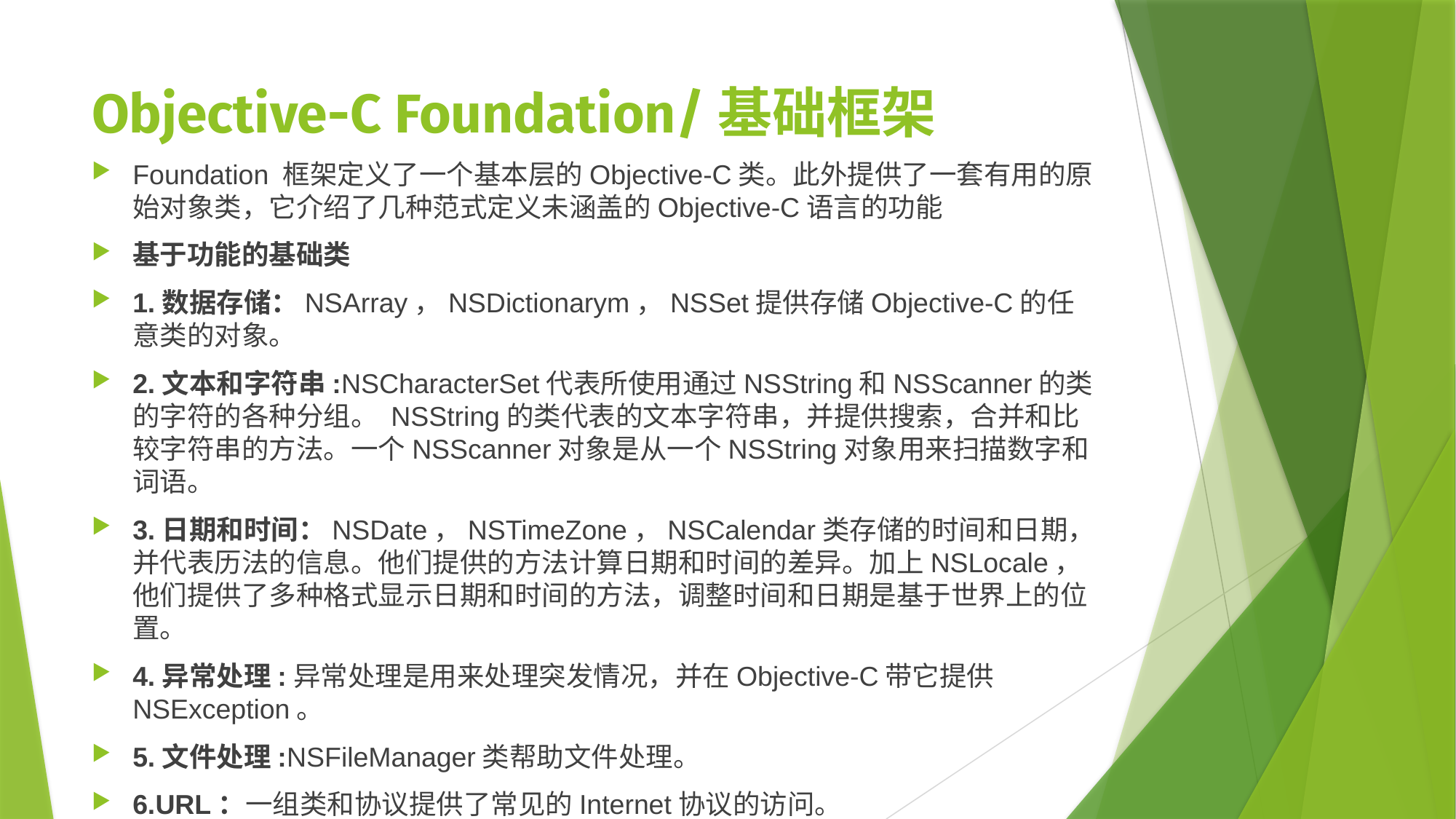

# Objective-C Foundation/基础框架
Foundation 框架定义了一个基本层的Objective-C类。此外提供了一套有用的原始对象类，它介绍了几种范式定义未涵盖的Objective-C语言的功能
基于功能的基础类
1.数据存储：NSArray，NSDictionarym，NSSet提供存储Objective-C的任意类的对象。
2.文本和字符串:NSCharacterSet代表所使用通过NSString和NSScanner的类的字符的各种分组。 NSString的类代表的文本字符串，并提供搜索，合并和比较字符串的方法。一个NSScanner对象是从一个NSString对象用来扫描数字和词语。
3.日期和时间：NSDate，NSTimeZone，NSCalendar类存储的时间和日期，并代表历法的信息。他们提供的方法计算日期和时间的差异。加上NSLocale，他们提供了多种格式显示日期和时间的方法，调整时间和日期是基于世界上的位置。
4.异常处理:异常处理是用来处理突发情况，并在Objective-C带它提供NSException。
5.文件处理:NSFileManager类帮助文件处理。
6.URL：一组类和协议提供了常见的Internet协议的访问。